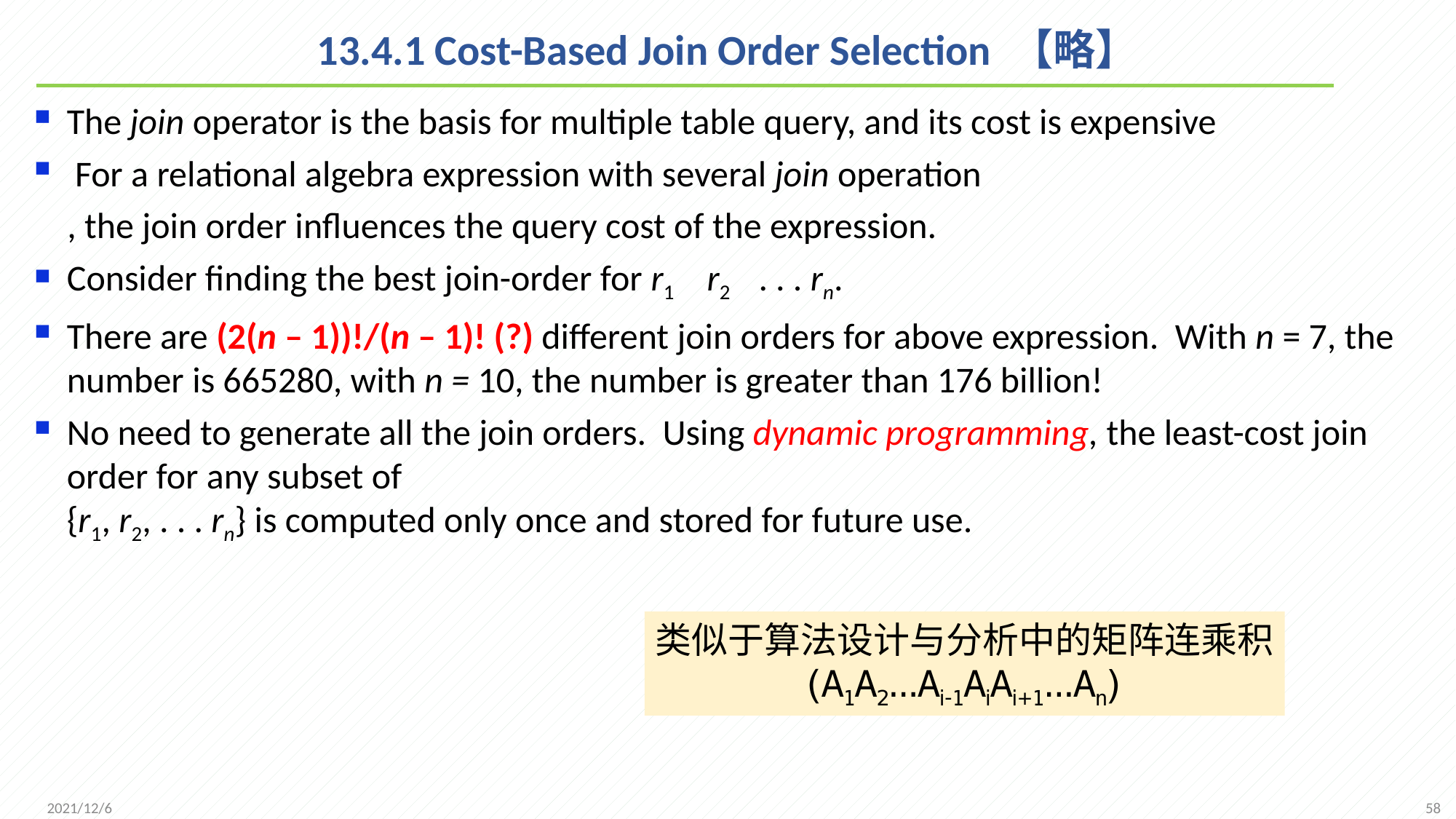

# 13.4.1 Cost-Based Join Order Selection 【略】
The join operator is the basis for multiple table query, and its cost is expensive
 For a relational algebra expression with several join operation
    , the join order influences the query cost of the expression.
Consider finding the best join-order for r1    r2      . . . rn.
There are (2(n – 1))!/(n – 1)! (?) different join orders for above expression.  With n = 7, the number is 665280, with n = 10, the number is greater than 176 billion!
No need to generate all the join orders.  Using dynamic programming, the least-cost join order for any subset of
{r1, r2, . . . rn} is computed only once and stored for future use.

类似于算法设计与分析中的矩阵连乘积
(A1A2…Ai-1AiAi+1…An)
58
2021/12/6